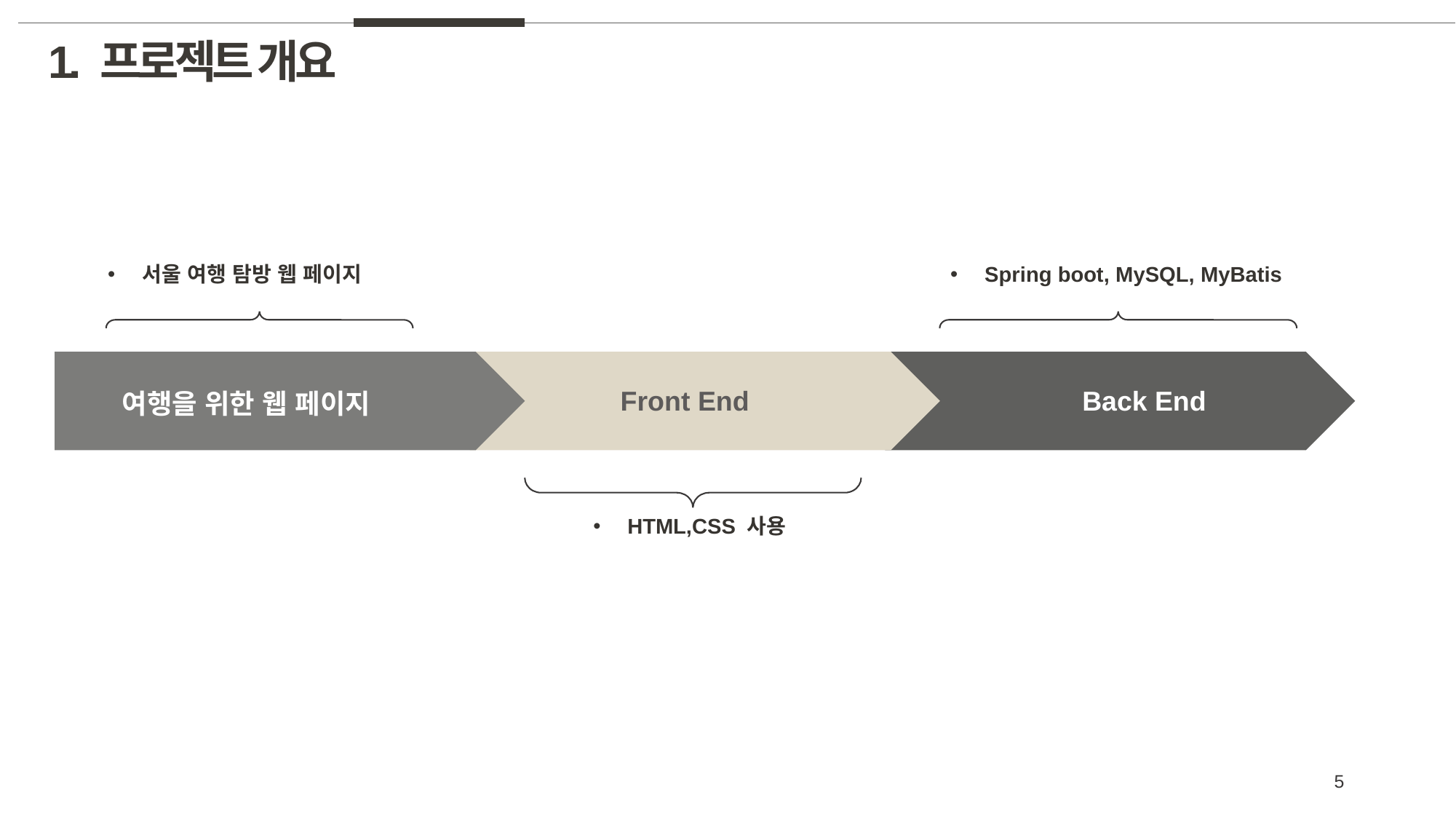

1. 프로젝트 개요

Spring boot, MySQL, MyBatis
서울 여행 탐방 웹 페이지

여행을 위한 웹 페이지
HTML,CSS 사용
Front End
Back End
5